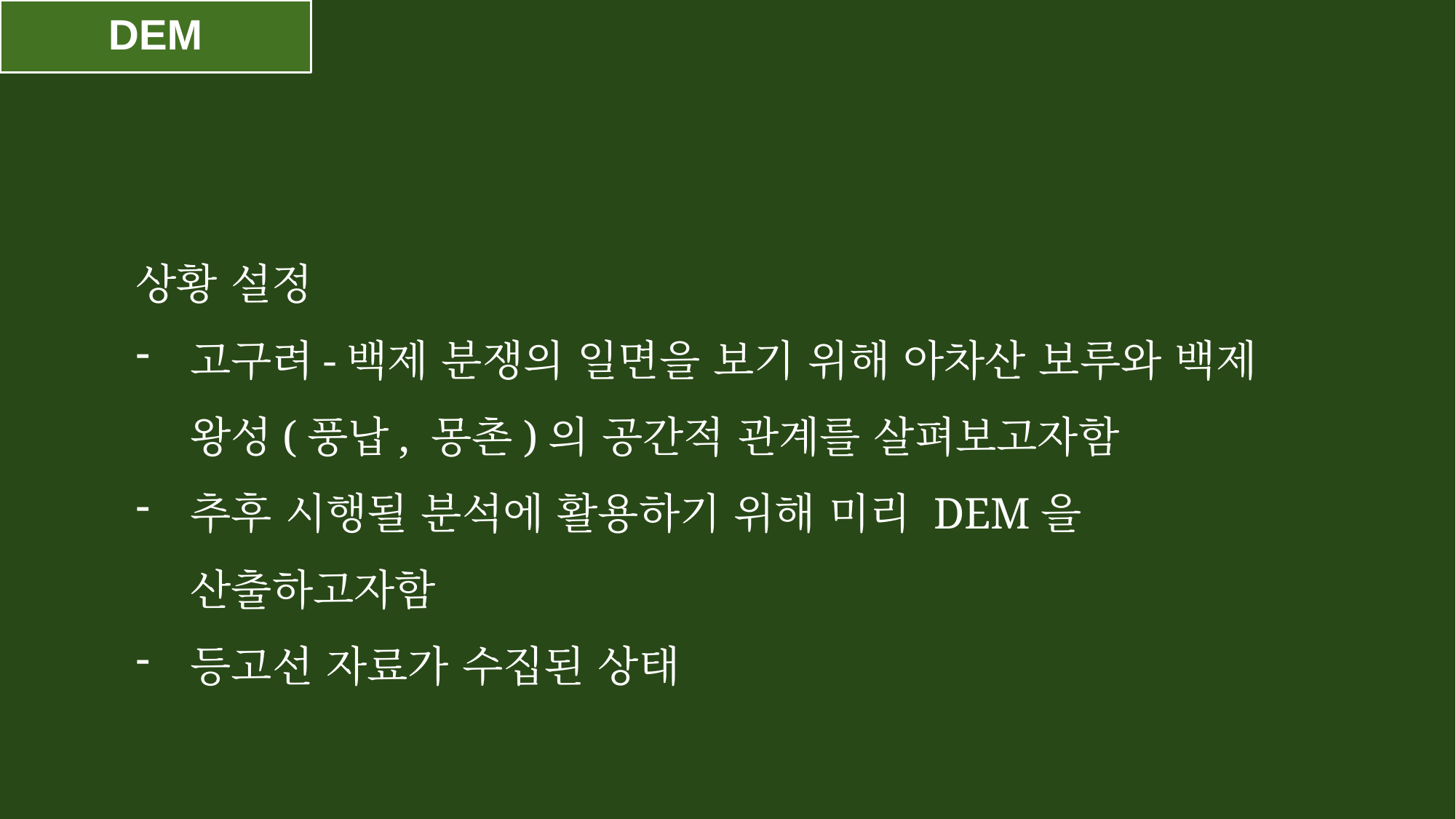

DEM
상황 설정
고구려-백제 분쟁의 일면을 보기 위해 아차산 보루와 백제 왕성(풍납, 몽촌)의 공간적 관계를 살펴보고자함
추후 시행될 분석에 활용하기 위해 미리 DEM을 산출하고자함
등고선 자료가 수집된 상태